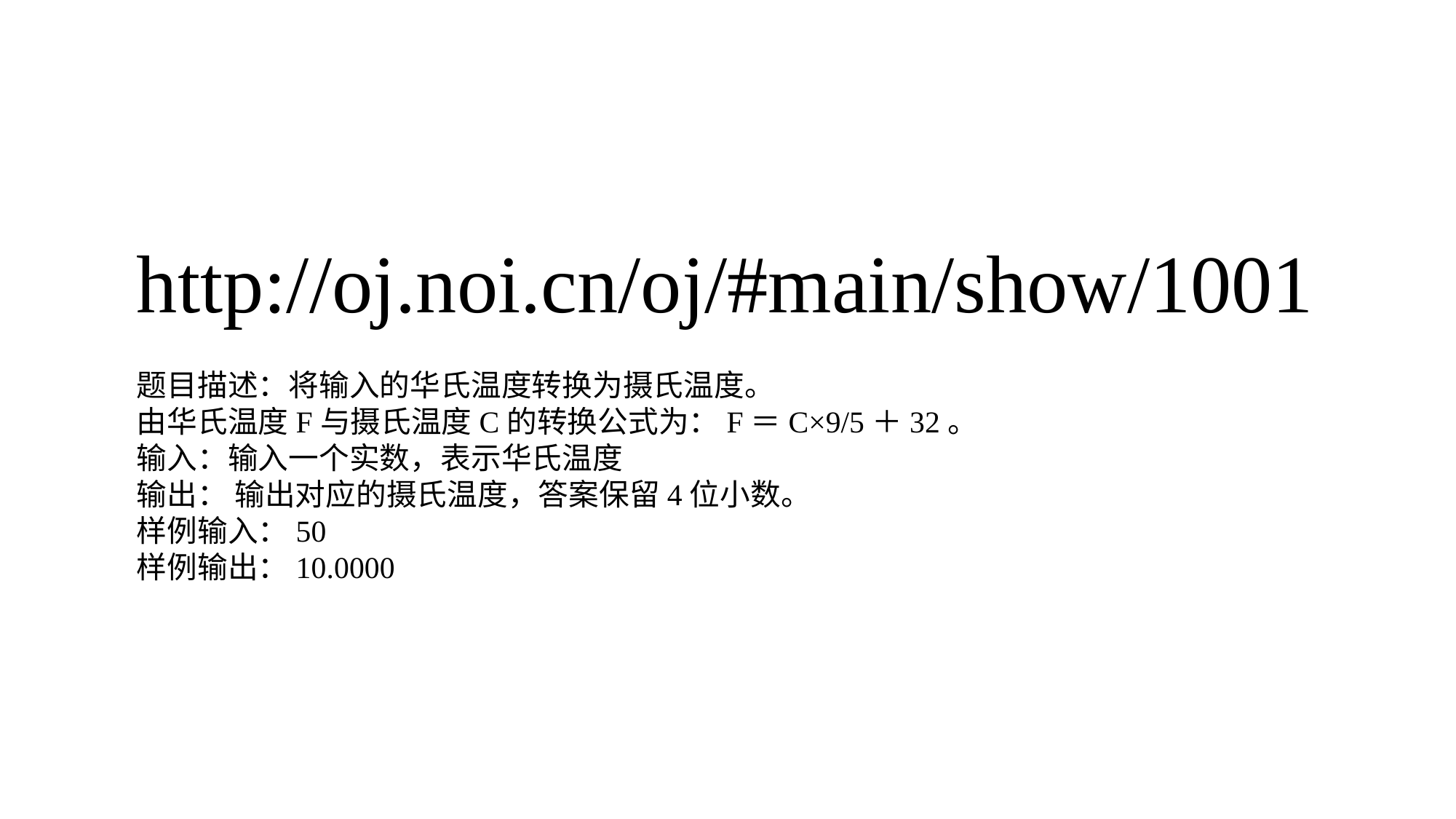

http://oj.noi.cn/oj/#main/show/1001

题目描述：将输入的华氏温度转换为摄氏温度。
由华氏温度F与摄氏温度C的转换公式为：F＝C×9/5＋32。
输入：输入一个实数，表示华氏温度
输出： 输出对应的摄氏温度，答案保留4位小数。
样例输入：50
样例输出：10.0000